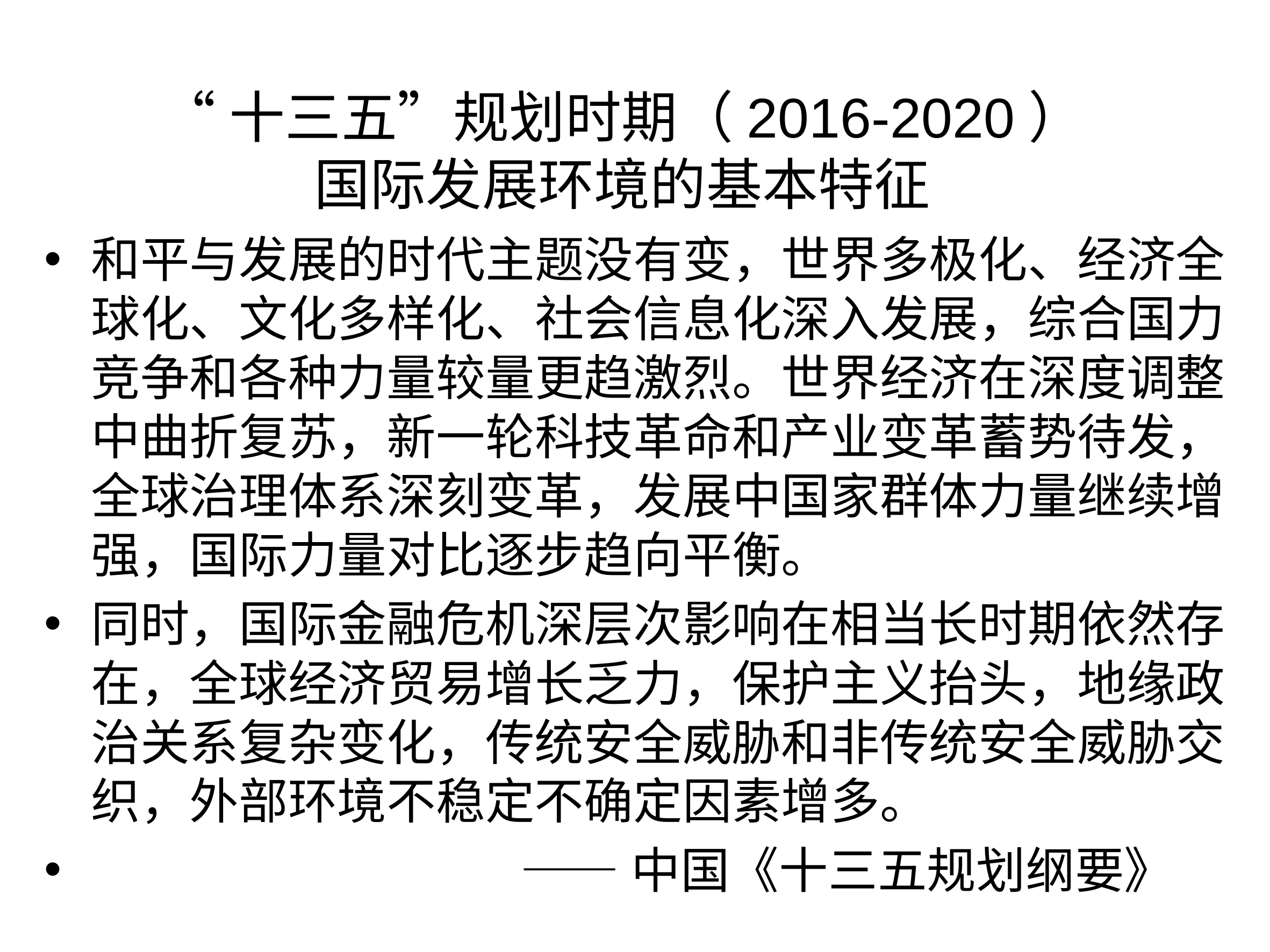

“十三五”规划时期（2016-2020）
国际发展环境的基本特征
和平与发展的时代主题没有变，世界多极化、经济全球化、文化多样化、社会信息化深入发展，综合国力竞争和各种力量较量更趋激烈。世界经济在深度调整中曲折复苏，新一轮科技革命和产业变革蓄势待发，全球治理体系深刻变革，发展中国家群体力量继续增强，国际力量对比逐步趋向平衡。
同时，国际金融危机深层次影响在相当长时期依然存在，全球经济贸易增长乏力，保护主义抬头，地缘政治关系复杂变化，传统安全威胁和非传统安全威胁交织，外部环境不稳定不确定因素增多。
                                       ——中国《十三五规划纲要》